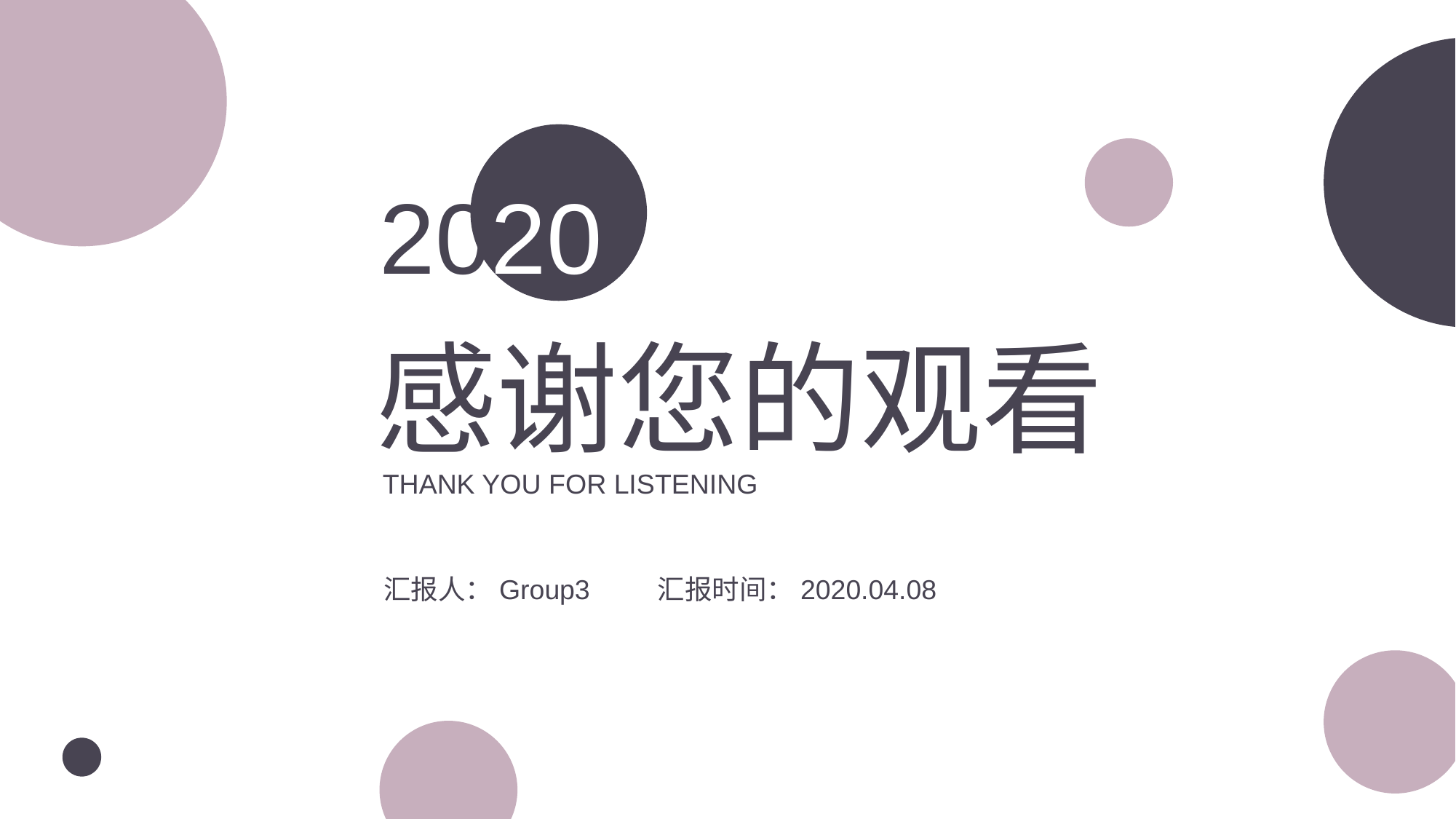

2020
感谢您的观看
THANK YOU FOR LISTENING
汇报人：Group3        汇报时间：2020.04.08